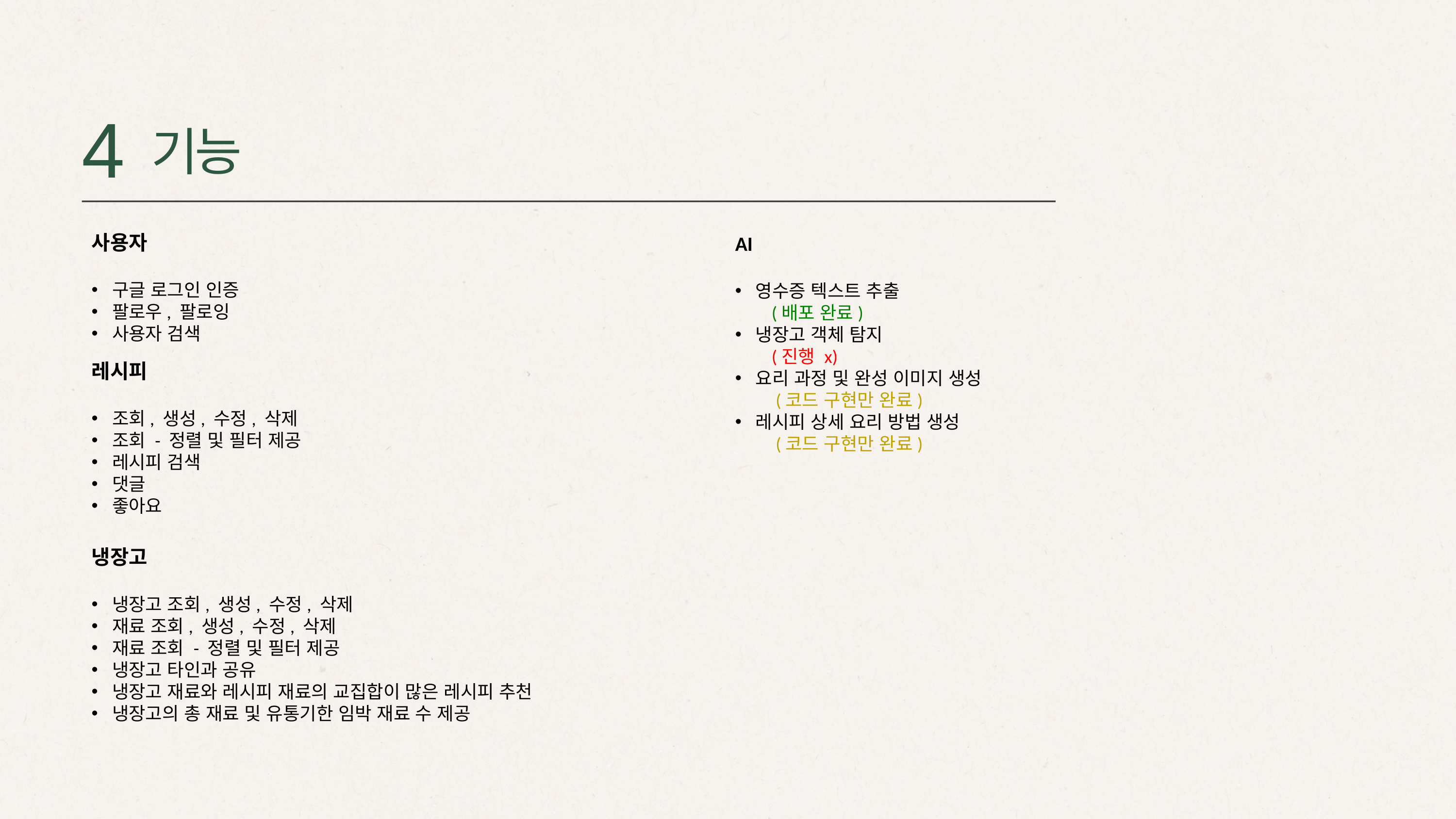

4
기능

사용자

구글 로그인 인증
팔로우, 팔로잉
사용자 검색
AI

영수증 텍스트 추출
(배포 완료)
냉장고 객체 탐지
(진행 x)
요리 과정 및 완성 이미지 생성
 (코드 구현만 완료)
레시피 상세 요리 방법 생성
 (코드 구현만 완료)
레시피

조회, 생성, 수정, 삭제
조회 - 정렬 및 필터 제공
레시피 검색
댓글
좋아요

냉장고

냉장고 조회, 생성, 수정, 삭제
재료 조회, 생성, 수정, 삭제
재료 조회 - 정렬 및 필터 제공
냉장고 타인과 공유
냉장고 재료와 레시피 재료의 교집합이 많은 레시피 추천
냉장고의 총 재료 및 유통기한 임박 재료 수 제공